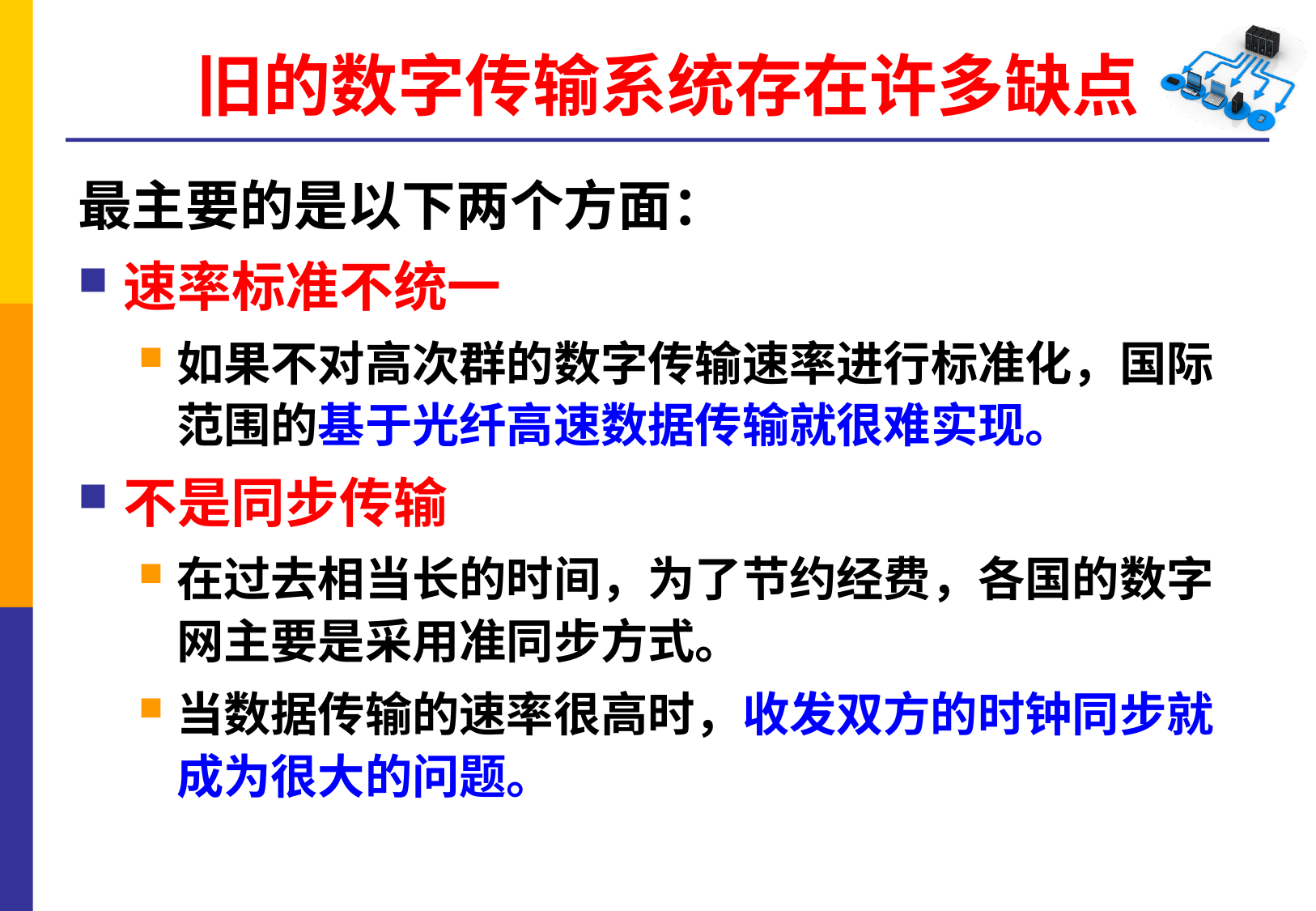

# 旧的数字传输系统存在许多缺点
最主要的是以下两个方面：
速率标准不统一
如果不对高次群的数字传输速率进行标准化，国际范围的基于光纤高速数据传输就很难实现。
不是同步传输
在过去相当长的时间，为了节约经费，各国的数字网主要是采用准同步方式。
当数据传输的速率很高时，收发双方的时钟同步就成为很大的问题。